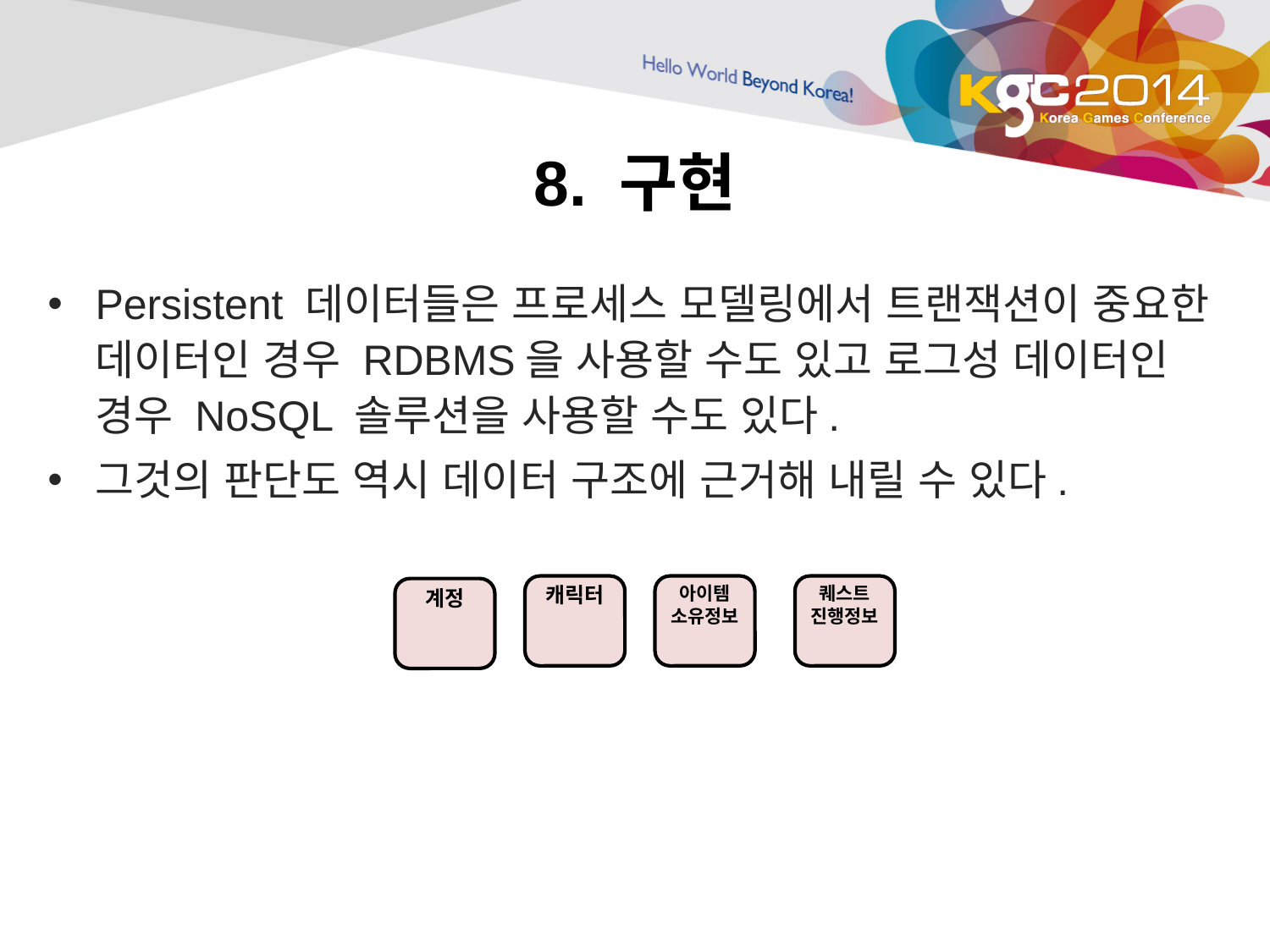

# 8. 구현
Persistent 데이터들은 프로세스 모델링에서 트랜잭션이 중요한 데이터인 경우 RDBMS을 사용할 수도 있고 로그성 데이터인 경우 NoSQL 솔루션을 사용할 수도 있다.
그것의 판단도 역시 데이터 구조에 근거해 내릴 수 있다.

아이템 소유정보
퀘스트 진행정보
캐릭터

계정